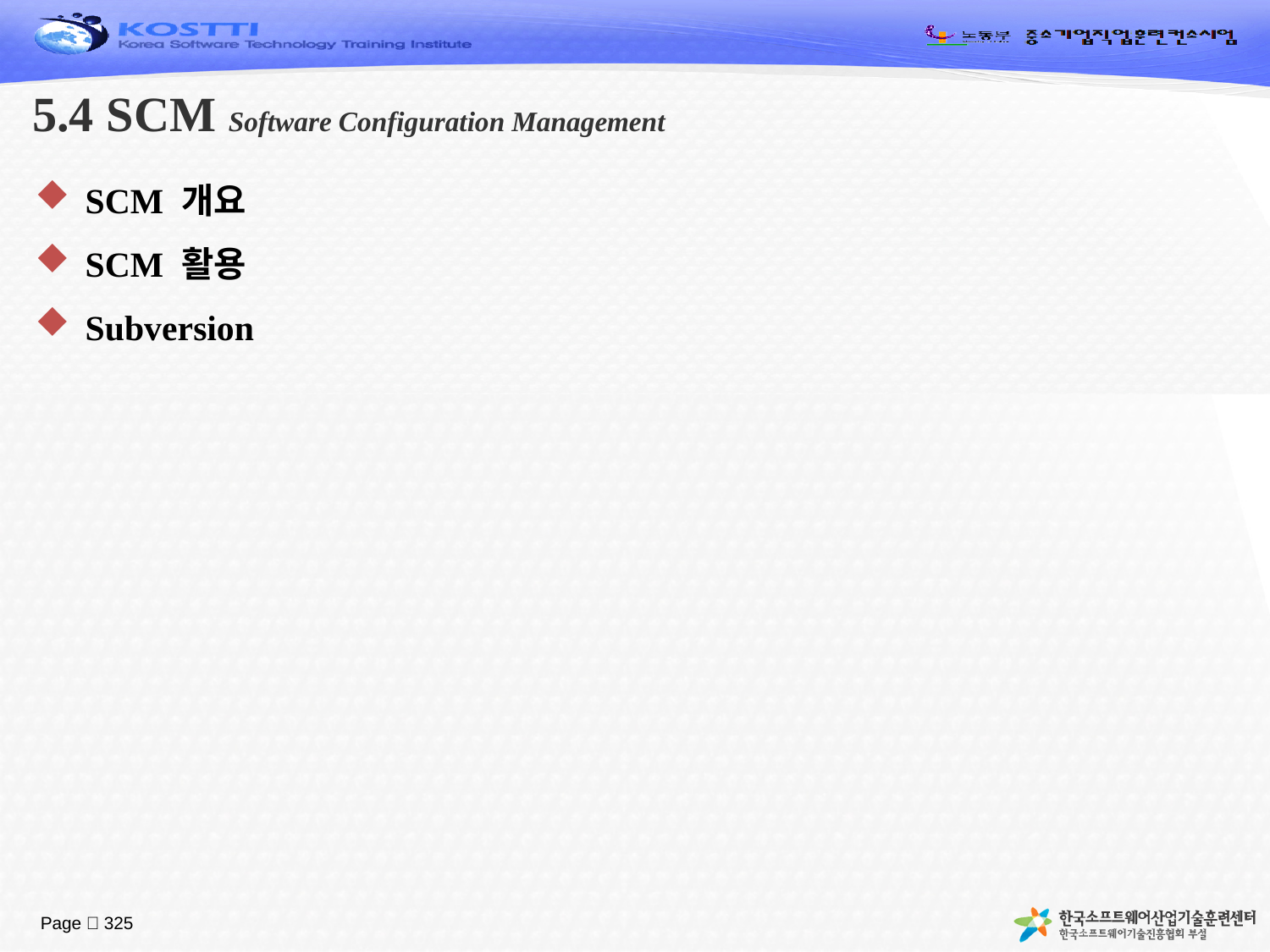

# 5.4 SCM Software Configuration Management
SCM 개요
SCM 활용
Subversion